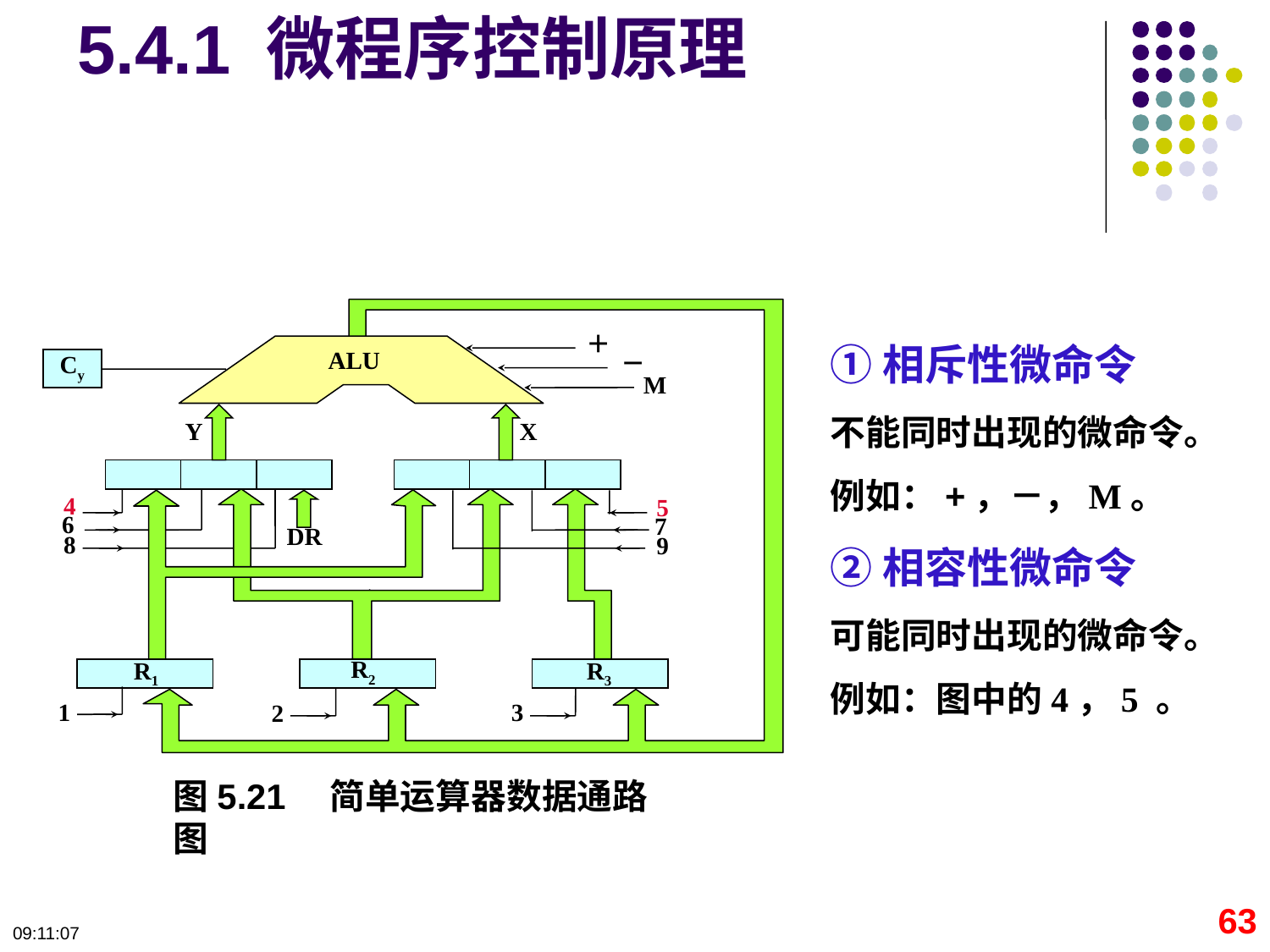

# 5.4.1 微程序控制原理

＋

ALU

－
Cy

M

Y
X

4
5
6
7

DR
8

9

R2
R1
R3

1
3
2

图5.21　简单运算器数据通路图
①相斥性微命令
不能同时出现的微命令。
例如：+，－，M。
②相容性微命令
可能同时出现的微命令。
例如：图中的4，5 。
63
09:11:07